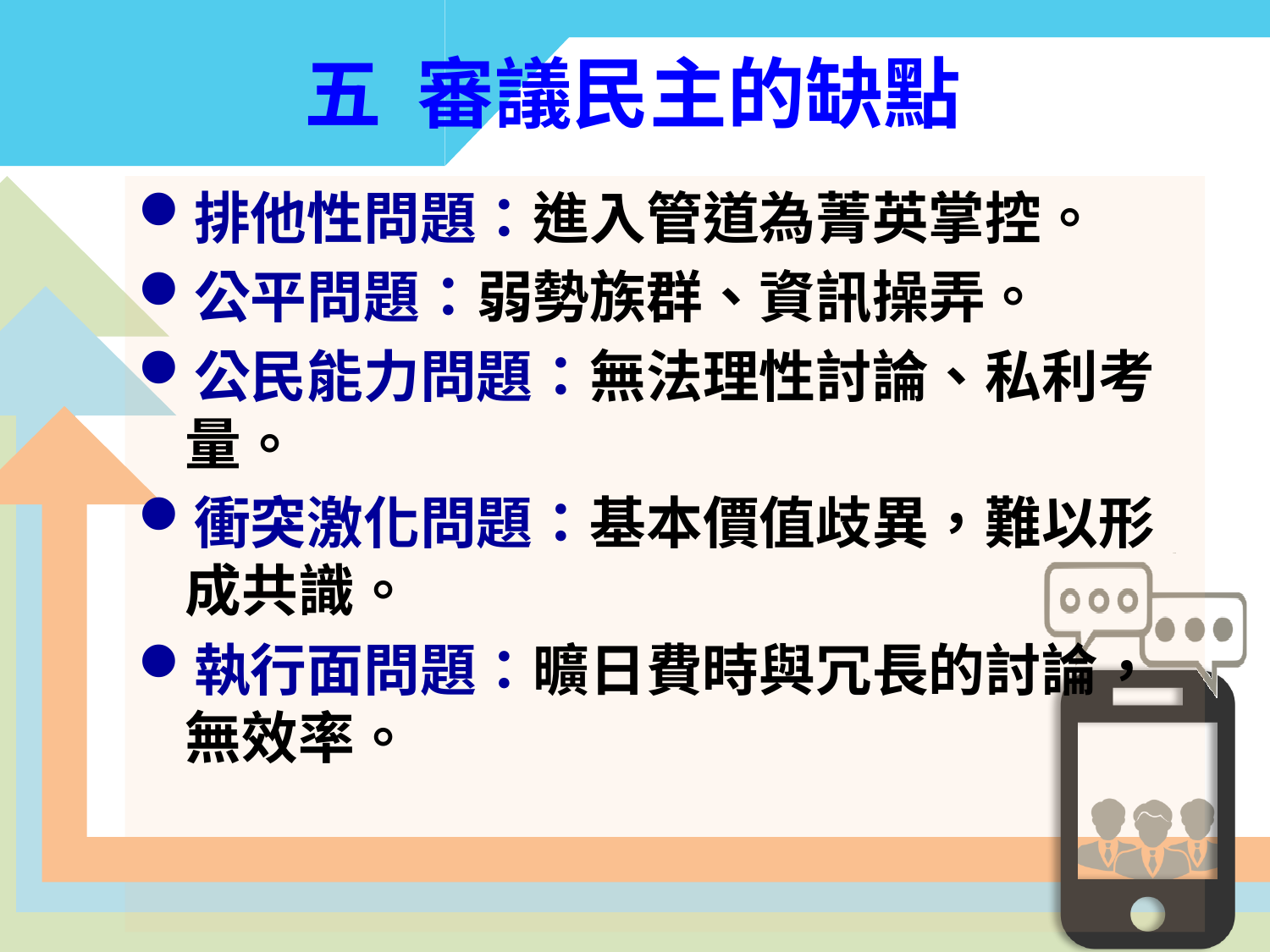

五  審議民主的缺點
排他性問題：進入管道為菁英掌控。
公平問題：弱勢族群、資訊操弄。
公民能力問題：無法理性討論、私利考量。
衝突激化問題：基本價值歧異，難以形成共識。
執行面問題：曠日費時與冗長的討論，無效率。